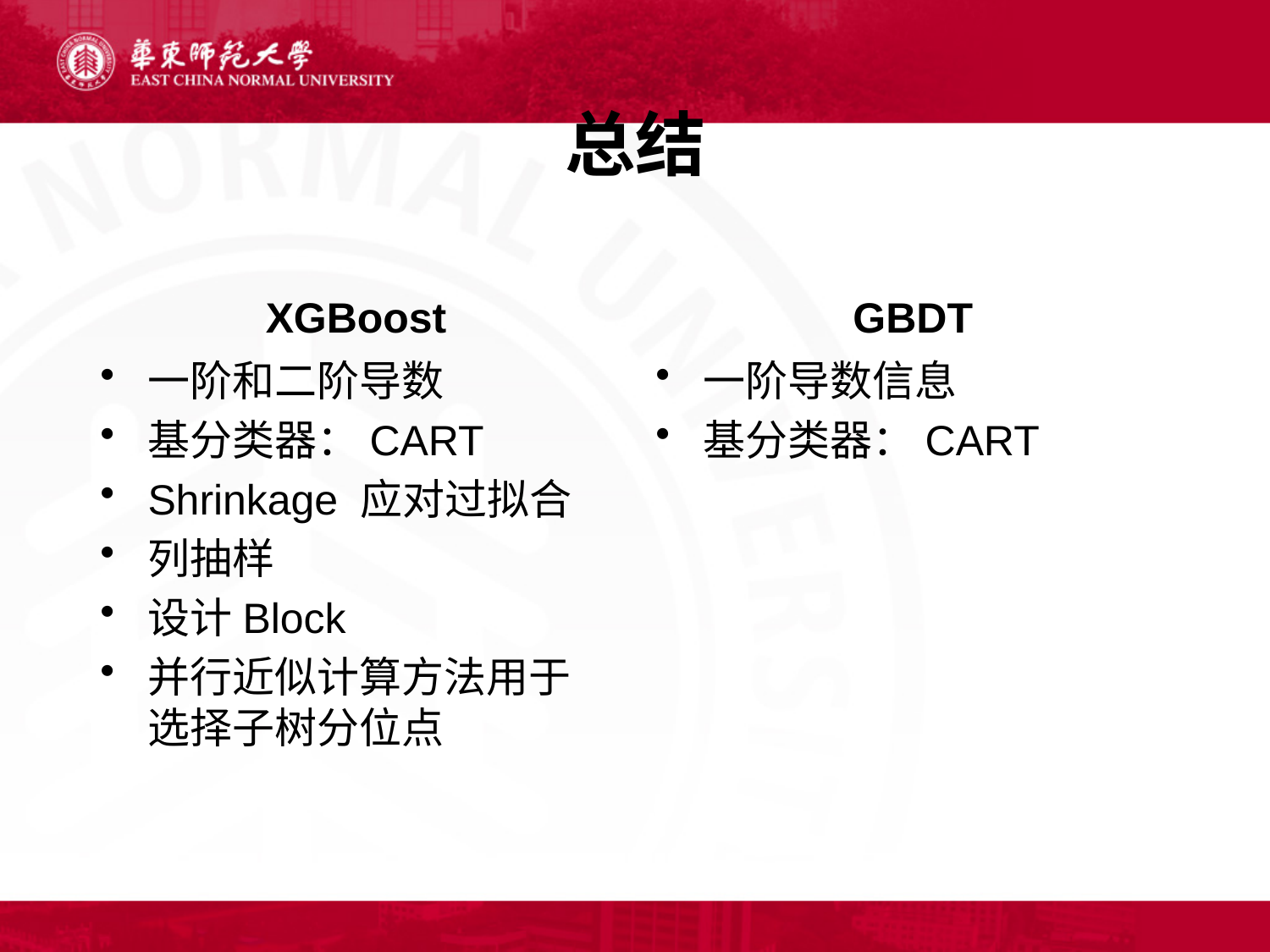

# 总结
XGBoost
GBDT
一阶和二阶导数
基分类器：CART
Shrinkage 应对过拟合
列抽样
设计Block
并行近似计算方法用于选择子树分位点
一阶导数信息
基分类器：CART